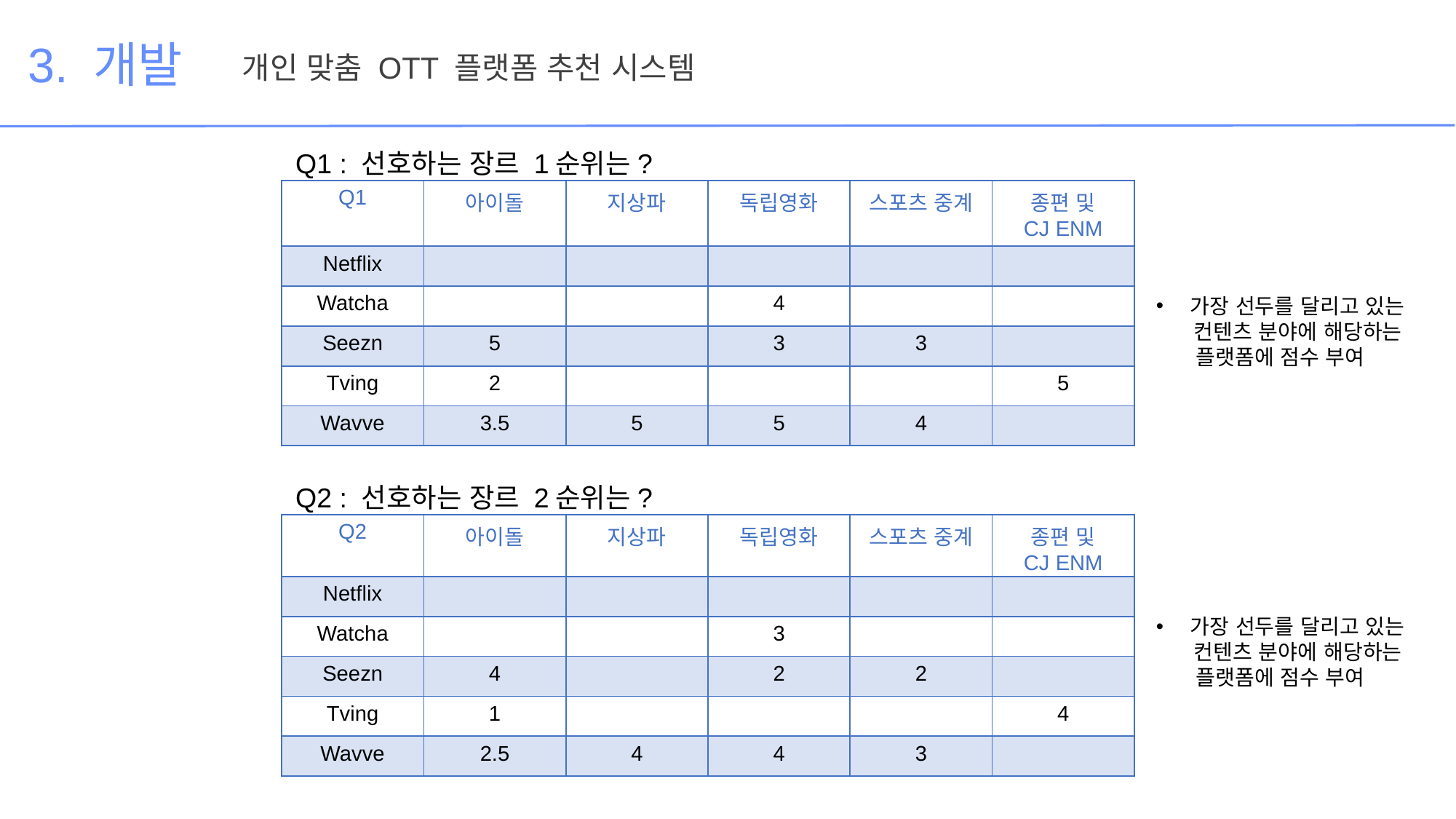

3. 개발
개인 맞춤 OTT 플랫폼 추천 시스템
Q1 : 선호하는 장르 1순위는?
| Q1 | 아이돌 | 지상파 | 독립영화 | 스포츠 중계 | 종편 및 CJ ENM |
| --- | --- | --- | --- | --- | --- |
| Netflix |  |  |  |  |  |
| Watcha |  |  | 4 |  |  |
| Seezn | 5 |  | 3 | 3 |  |
| Tving | 2 |  |  |  | 5 |
| Wavve | 3.5 | 5 | 5 | 4 |  |
가장 선두를 달리고 있는
      컨텐츠 분야에 해당하는
플랫폼에 점수 부여

Q2 : 선호하는 장르 2순위는?
| Q2 | 아이돌 | 지상파 | 독립영화 | 스포츠 중계 | 종편 및 CJ ENM |
| --- | --- | --- | --- | --- | --- |
| Netflix |  |  |  |  |  |
| Watcha |  |  | 3 |  |  |
| Seezn | 4 |  | 2 | 2 |  |
| Tving | 1 |  |  |  | 4 |
| Wavve | 2.5 | 4 | 4 | 3 |  |
가장 선두를 달리고 있는
      컨텐츠 분야에 해당하는
플랫폼에 점수 부여